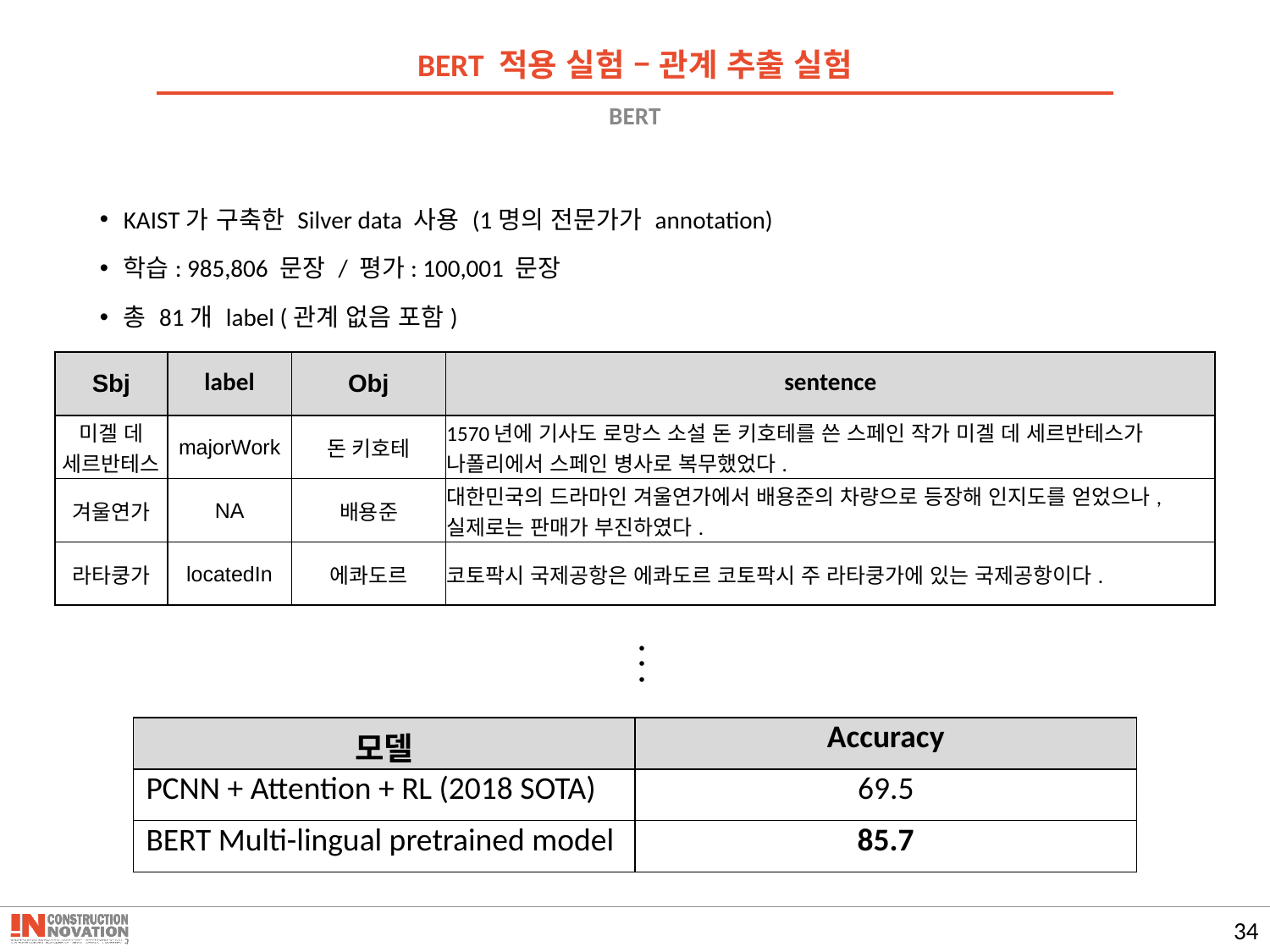

BERT 적용 실험 – 관계 추출 실험
# BERT

KAIST가 구축한 Silver data 사용 (1명의 전문가가 annotation)
학습: 985,806 문장 / 평가: 100,001 문장
총 81개 label (관계 없음 포함)

| Sbj | label | Obj | sentence |
| --- | --- | --- | --- |
| 미겔 데 세르반테스 | majorWork | 돈 키호테 | 1570년에 기사도 로망스 소설 돈 키호테를 쓴 스페인 작가 미겔 데 세르반테스가 나폴리에서 스페인 병사로 복무했었다. |
| 겨울연가 | NA | 배용준 | 대한민국의 드라마인 겨울연가에서 배용준의 차량으로 등장해 인지도를 얻었으나, 실제로는 판매가 부진하였다. |
| 라타쿵가 | locatedIn | 에콰도르 | 코토팍시 국제공항은 에콰도르 코토팍시 주 라타쿵가에 있는 국제공항이다. |
. . .
| 모델 | Accuracy |
| --- | --- |
| PCNN + Attention + RL (2018 SOTA) | 69.5 |
| BERT Multi-lingual pretrained model | 85.7 |